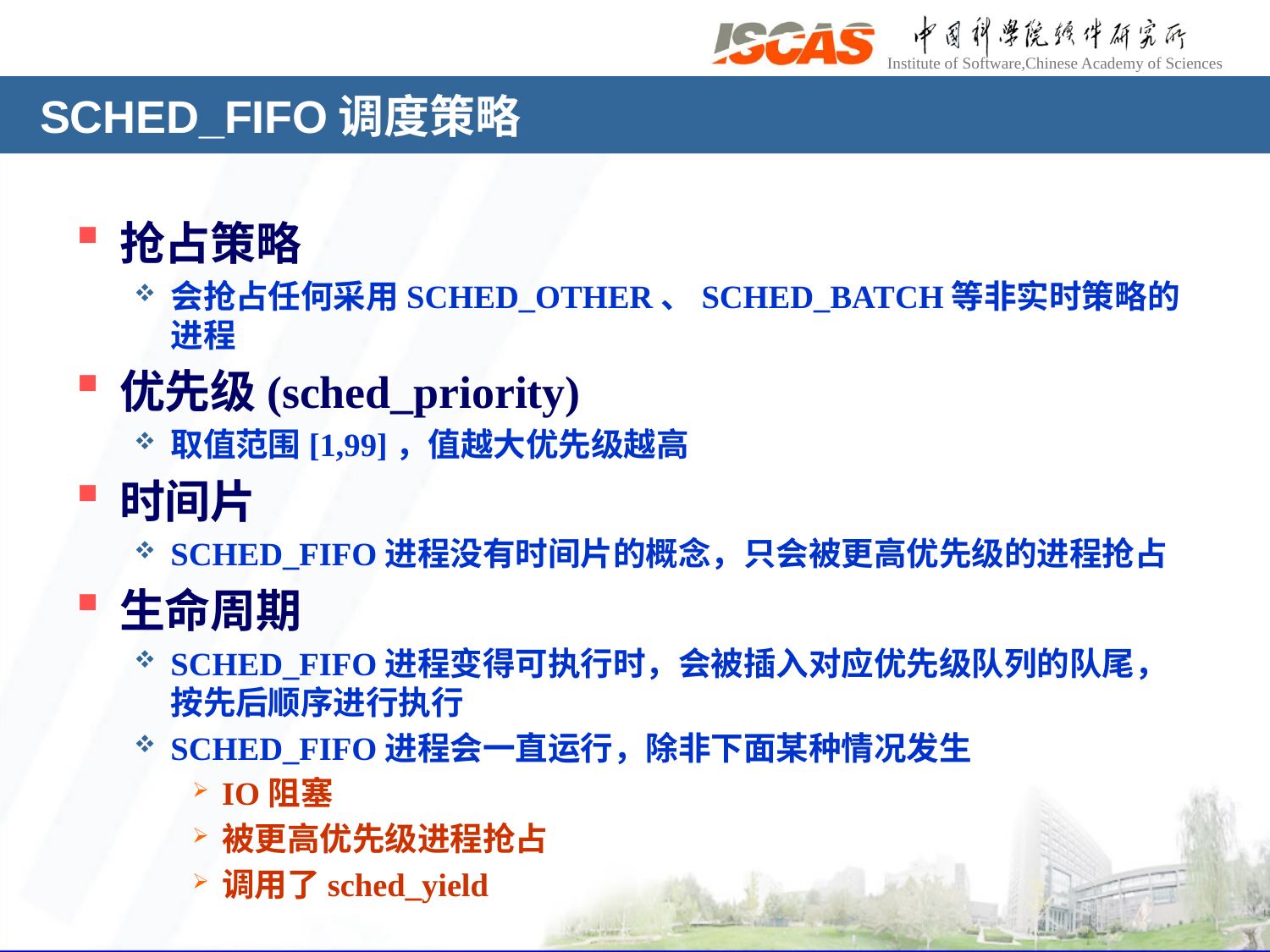

# SCHED_FIFO调度策略
抢占策略
会抢占任何采用SCHED_OTHER、SCHED_BATCH等非实时策略的进程
优先级(sched_priority)
取值范围[1,99]，值越大优先级越高
时间片
SCHED_FIFO进程没有时间片的概念，只会被更高优先级的进程抢占
生命周期
SCHED_FIFO进程变得可执行时，会被插入对应优先级队列的队尾，按先后顺序进行执行
SCHED_FIFO进程会一直运行，除非下面某种情况发生
IO阻塞
被更高优先级进程抢占
调用了sched_yield